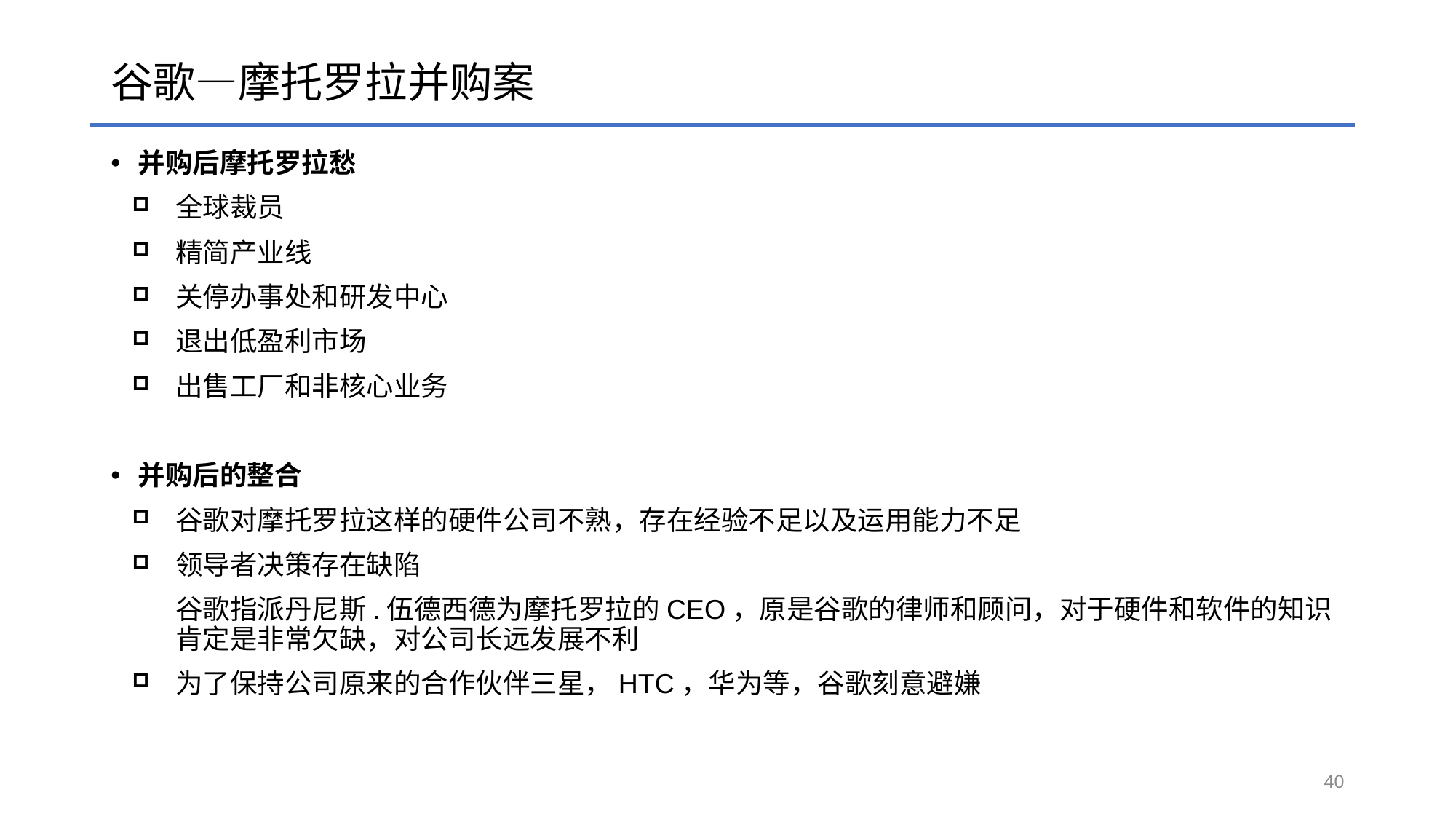

# 谷歌—摩托罗拉并购案
并购后摩托罗拉愁
全球裁员
精简产业线
关停办事处和研发中心
退出低盈利市场
出售工厂和非核心业务

并购后的整合
谷歌对摩托罗拉这样的硬件公司不熟，存在经验不足以及运用能力不足
领导者决策存在缺陷
谷歌指派丹尼斯.伍德西德为摩托罗拉的CEO，原是谷歌的律师和顾问，对于硬件和软件的知识肯定是非常欠缺，对公司长远发展不利
为了保持公司原来的合作伙伴三星，HTC，华为等，谷歌刻意避嫌
40